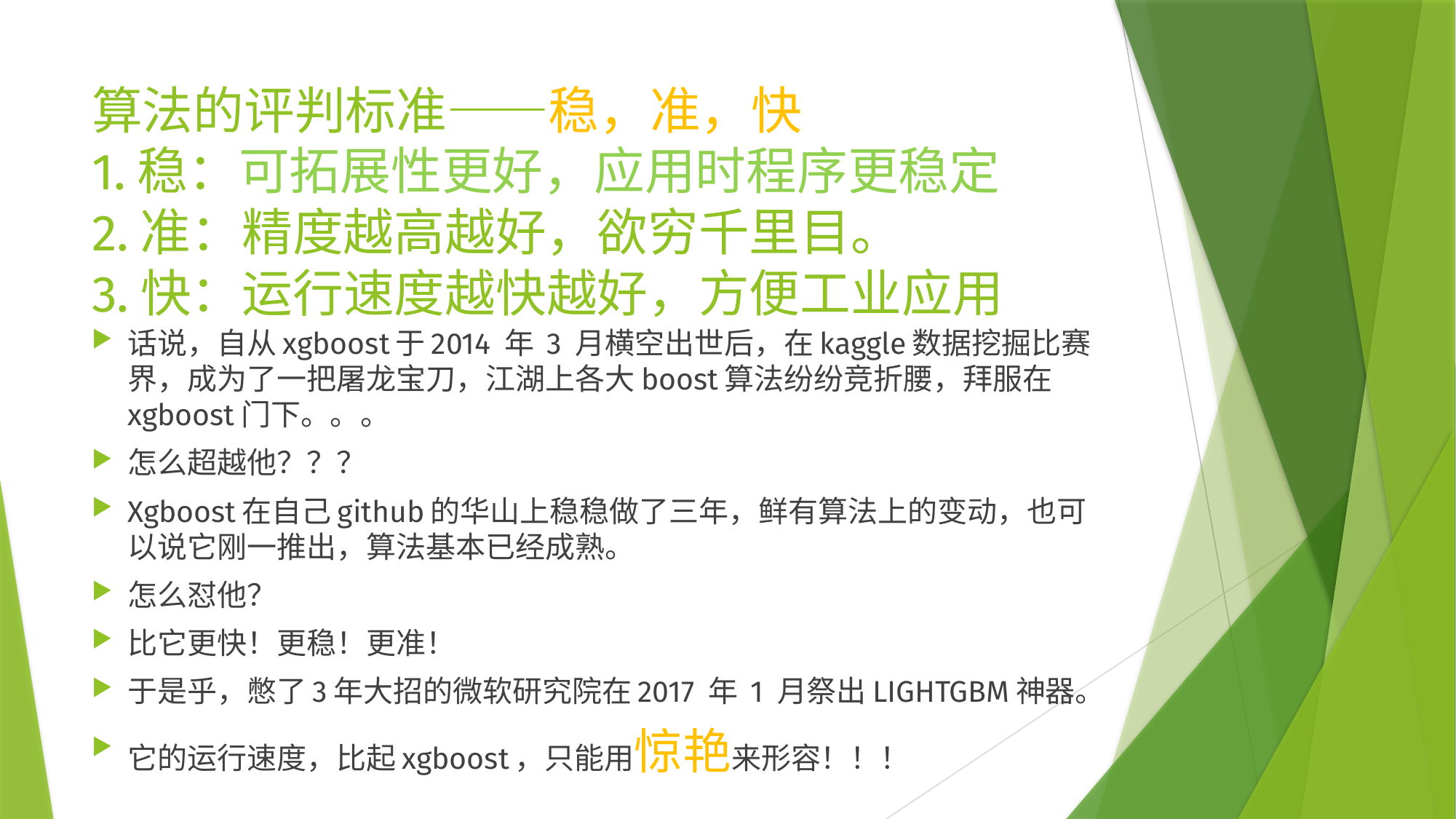

# 算法的评判标准——稳，准，快 1.稳：可拓展性更好，应用时程序更稳定 2.准：精度越高越好，欲穷千里目。 3.快：运行速度越快越好，方便工业应用
话说，自从xgboost于2014 年 3 月横空出世后，在kaggle数据挖掘比赛界，成为了一把屠龙宝刀，江湖上各大boost算法纷纷竞折腰，拜服在xgboost门下。。。
怎么超越他？？？
Xgboost在自己github的华山上稳稳做了三年，鲜有算法上的变动，也可以说它刚一推出，算法基本已经成熟。
怎么怼他？
比它更快！更稳！更准！
于是乎，憋了3年大招的微软研究院在2017 年 1 月祭出LIGHTGBM神器。
它的运行速度，比起xgboost，只能用惊艳来形容！！！